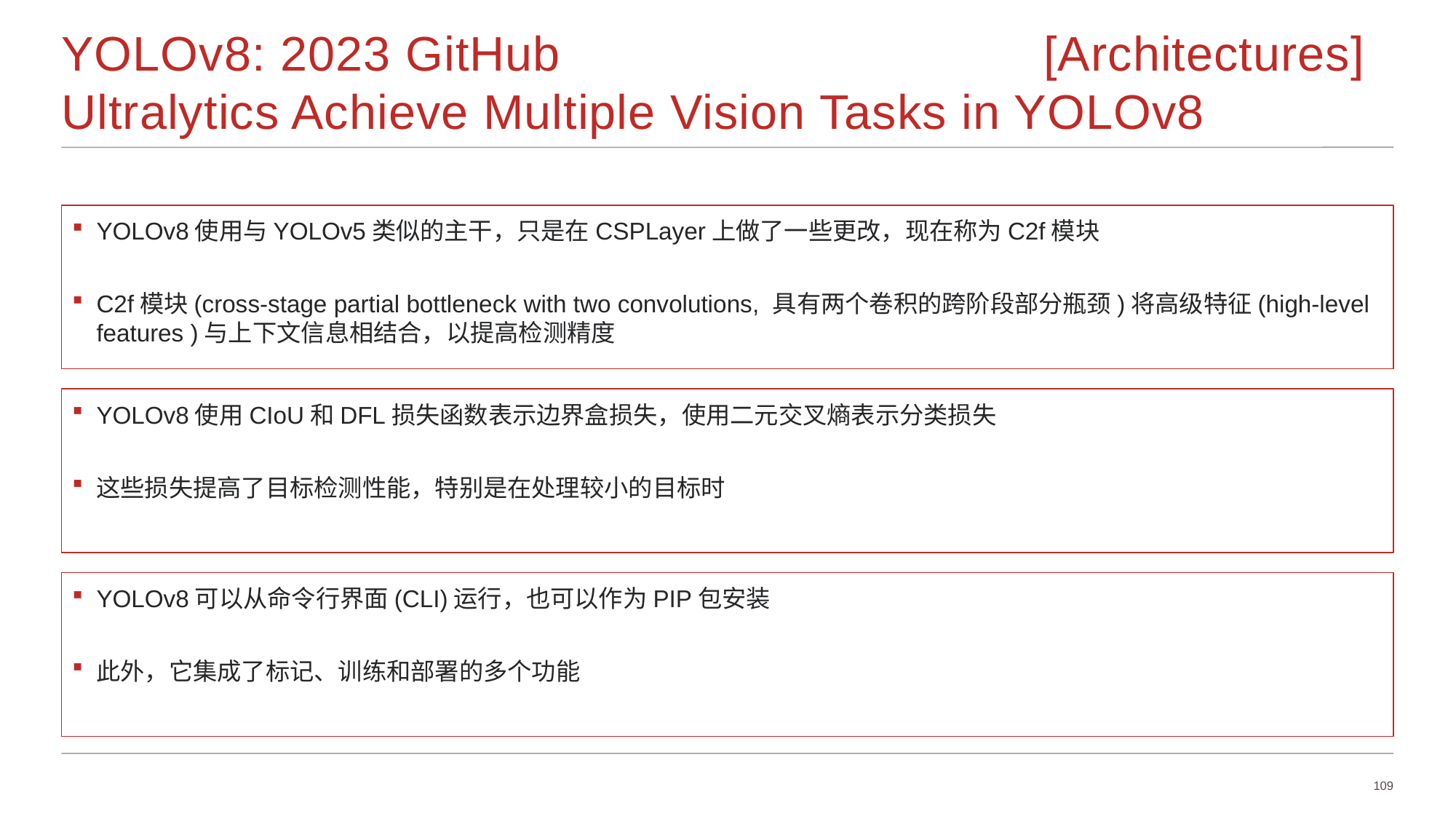

# YOLOv8: 2023 GitHub					[Architectures] Ultralytics Achieve Multiple Vision Tasks in YOLOv8
YOLOv8使用与YOLOv5类似的主干，只是在CSPLayer上做了一些更改，现在称为C2f模块

C2f模块(cross-stage partial bottleneck with two convolutions, 具有两个卷积的跨阶段部分瓶颈)将高级特征(high-level features )与上下文信息相结合，以提高检测精度
YOLOv8使用CIoU和DFL损失函数表示边界盒损失，使用二元交叉熵表示分类损失

这些损失提高了目标检测性能，特别是在处理较小的目标时
YOLOv8可以从命令行界面(CLI)运行，也可以作为PIP包安装

此外，它集成了标记、训练和部署的多个功能